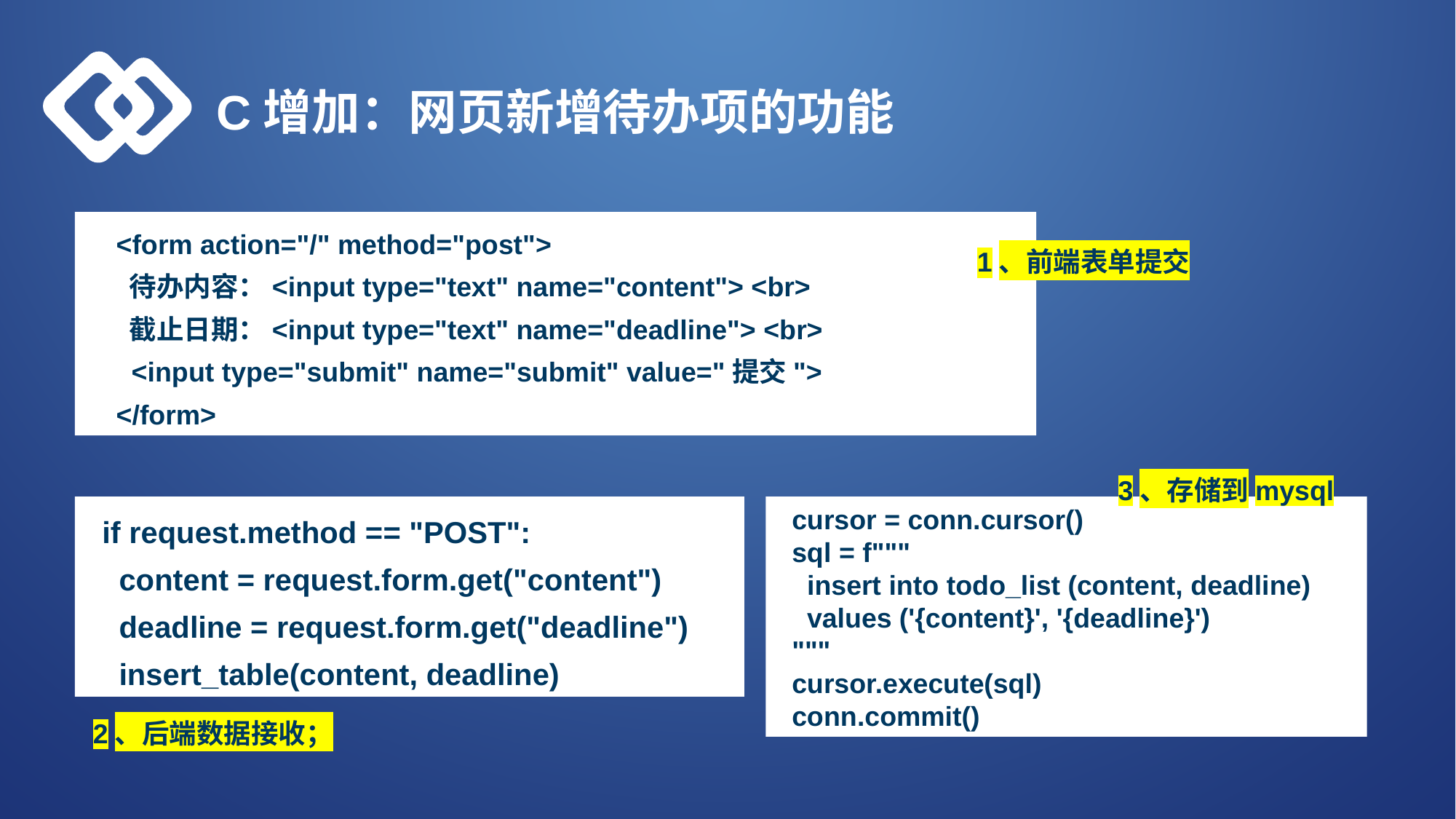

C增加：网页新增待办项的功能

    <form action="/" method="post">
      待办内容：<input type="text" name="content"> <br>
      截止日期：<input type="text" name="deadline"> <br>
      <input type="submit" name="submit" value="提交">
    </form>
1、前端表单提交
3、存储到mysql
  if request.method == "POST":
    content = request.form.get("content")
    deadline = request.form.get("deadline")
    insert_table(content, deadline)
  cursor = conn.cursor()
  sql = f"""
    insert into todo_list (content, deadline)
    values ('{content}', '{deadline}')
  """
  cursor.execute(sql)
  conn.commit()
2、后端数据接收；